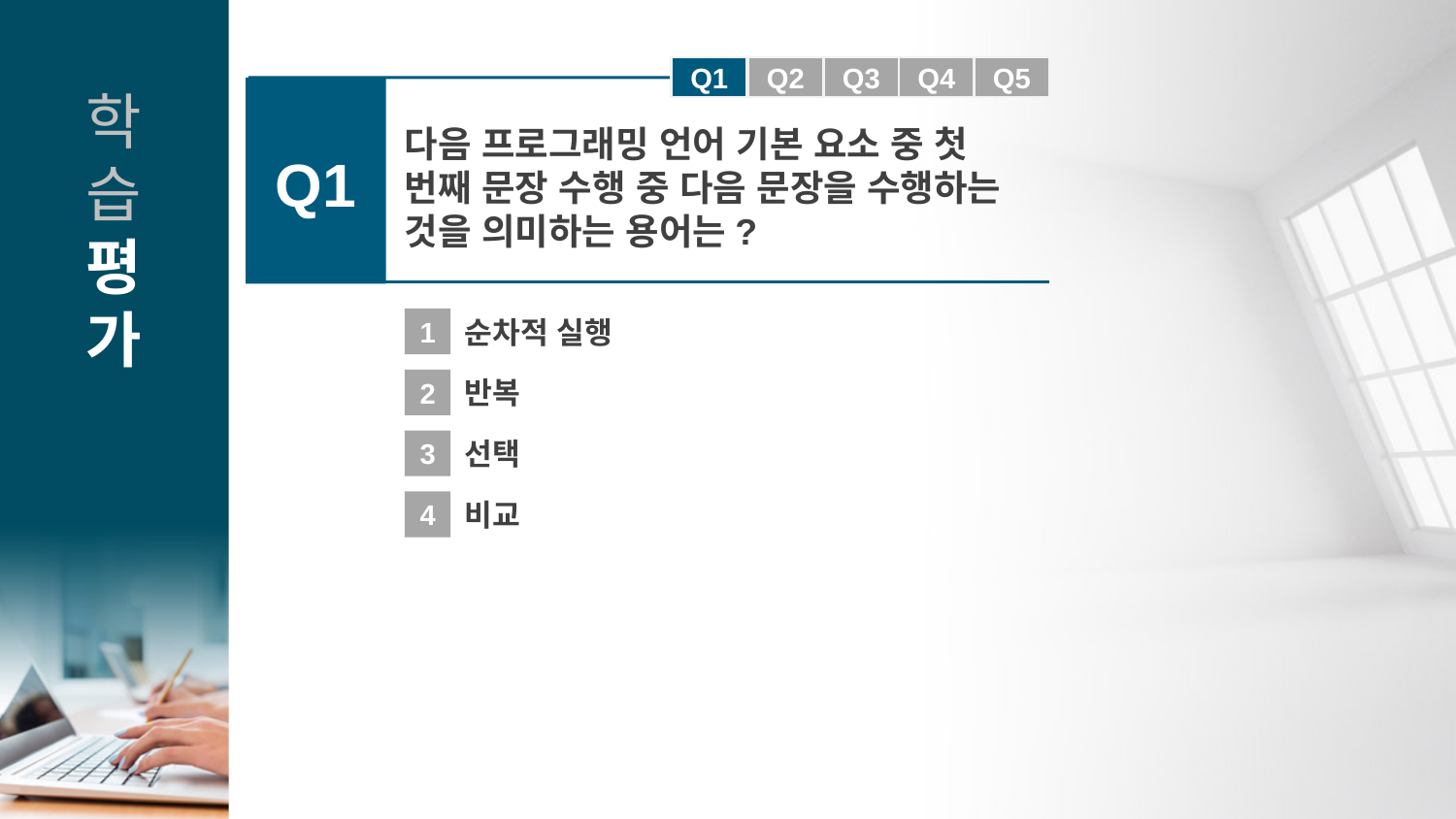

Q1
Q1
Q2
Q3
Q4
Q5
Q1
다음 프로그래밍 언어 기본 요소 중 첫 번째 문장 수행 중 다음 문장을 수행하는 것을 의미하는 용어는?
1
순차적 실행
2
반복
3
선택
4
비교